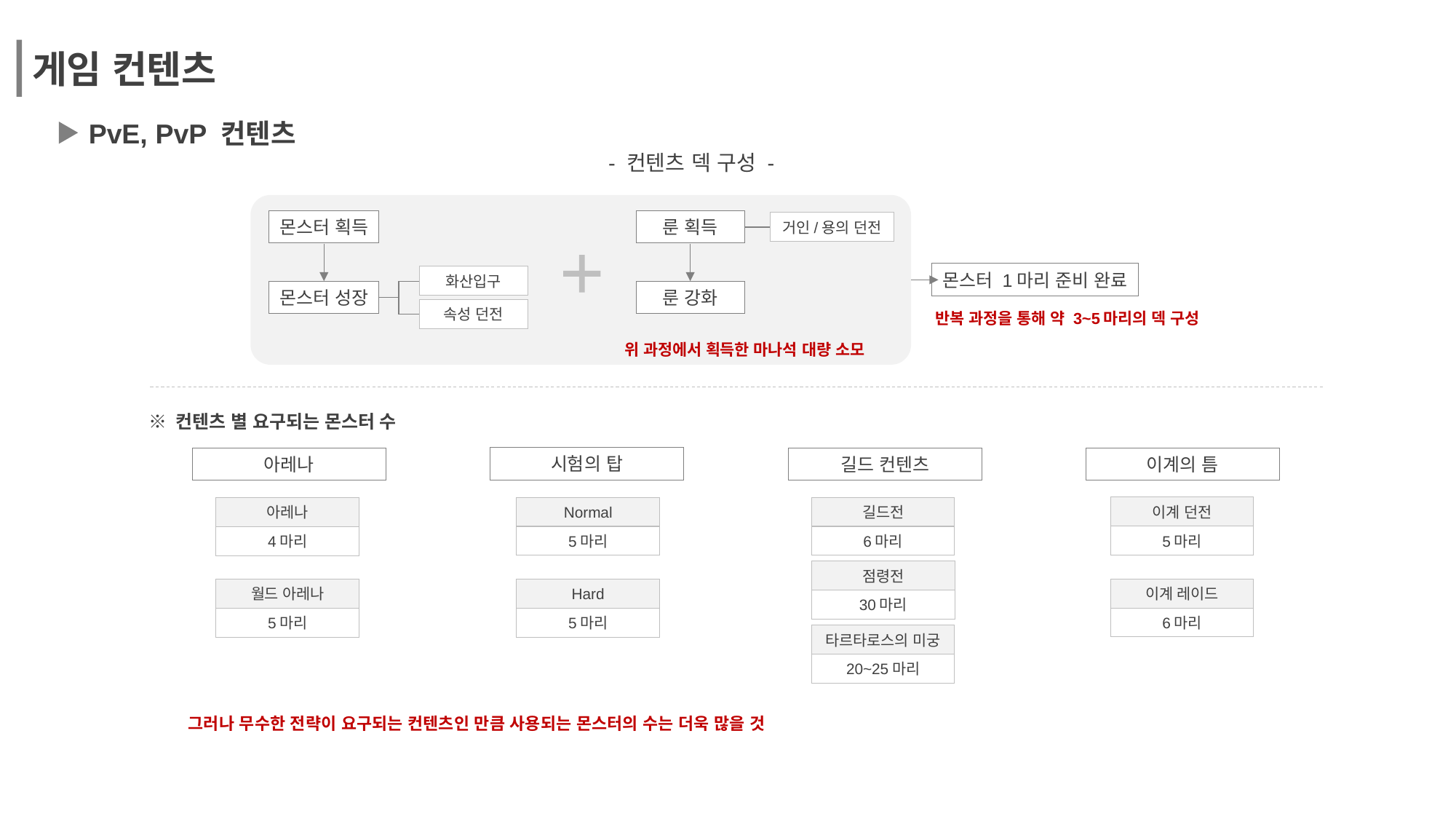

게임 컨텐츠
PvE, PvP 컨텐츠

- 컨텐츠 덱 구성 -

몬스터 획득
룬 획득
거인/용의 던전

화산입구
몬스터 성장
룬 강화
속성 던전
위 과정에서 획득한 마나석 대량 소모
몬스터 1마리 준비 완료
반복 과정을 통해 약 3~5마리의 덱 구성
※ 컨텐츠 별 요구되는 몬스터 수
시험의 탑
아레나
길드 컨텐츠
이계의 틈
이계 던전
5마리
Normal
5마리
길드전
6마리
아레나
4마리
점령전
30마리
이계 레이드
6마리
월드 아레나
5마리
Hard
5마리
타르타로스의 미궁
20~25마리
그러나 무수한 전략이 요구되는 컨텐츠인 만큼 사용되는 몬스터의 수는 더욱 많을 것